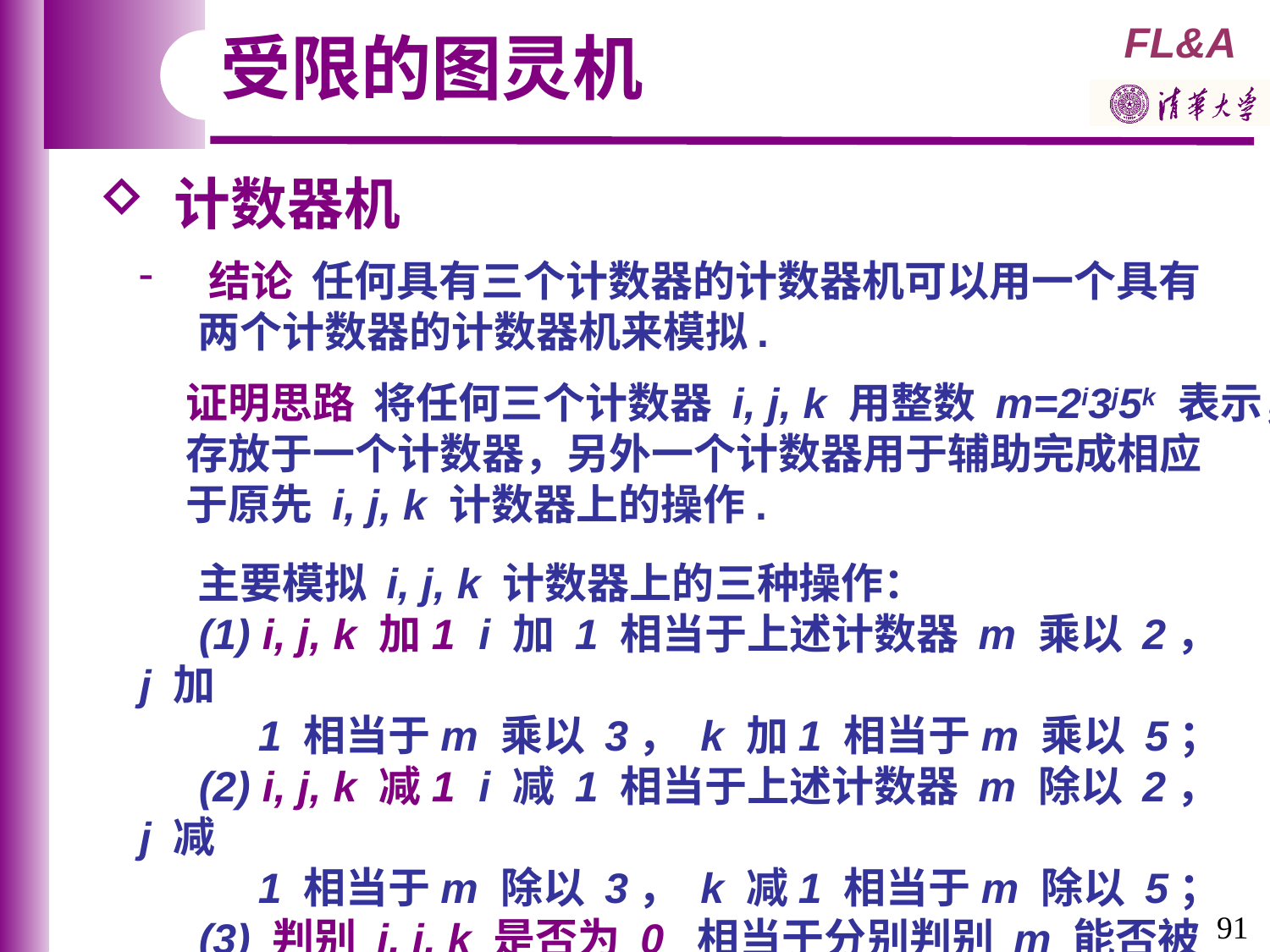

受限的图灵机
 计数器机
   结论  任何具有三个计数器的计数器机可以用一个具有
     两个计数器的计数器机来模拟.
     证明思路  将任何三个计数器 i, j, k 用整数 m=2i3j5k 表示，
     存放于一个计数器，另外一个计数器用于辅助完成相应
     于原先 i, j, k 计数器上的操作.
     主要模拟 i, j, k 计数器上的三种操作：
     (1) i, j, k 加1  i 加 1 相当于上述计数器 m 乘以 2， j 加
          1 相当于m 乘以 3， k 加1 相当于m 乘以 5；
     (2) i, j, k 减1  i 减 1 相当于上述计数器 m 除以 2， j 减
          1 相当于m 除以 3， k 减1 相当于m 除以 5；
     (3) 判别 i, j, k 是否为 0  相当于分别判别 m 能否被 2，
          3 和 5 整除. 能整除则不为 0 ，反之则为 0.
91